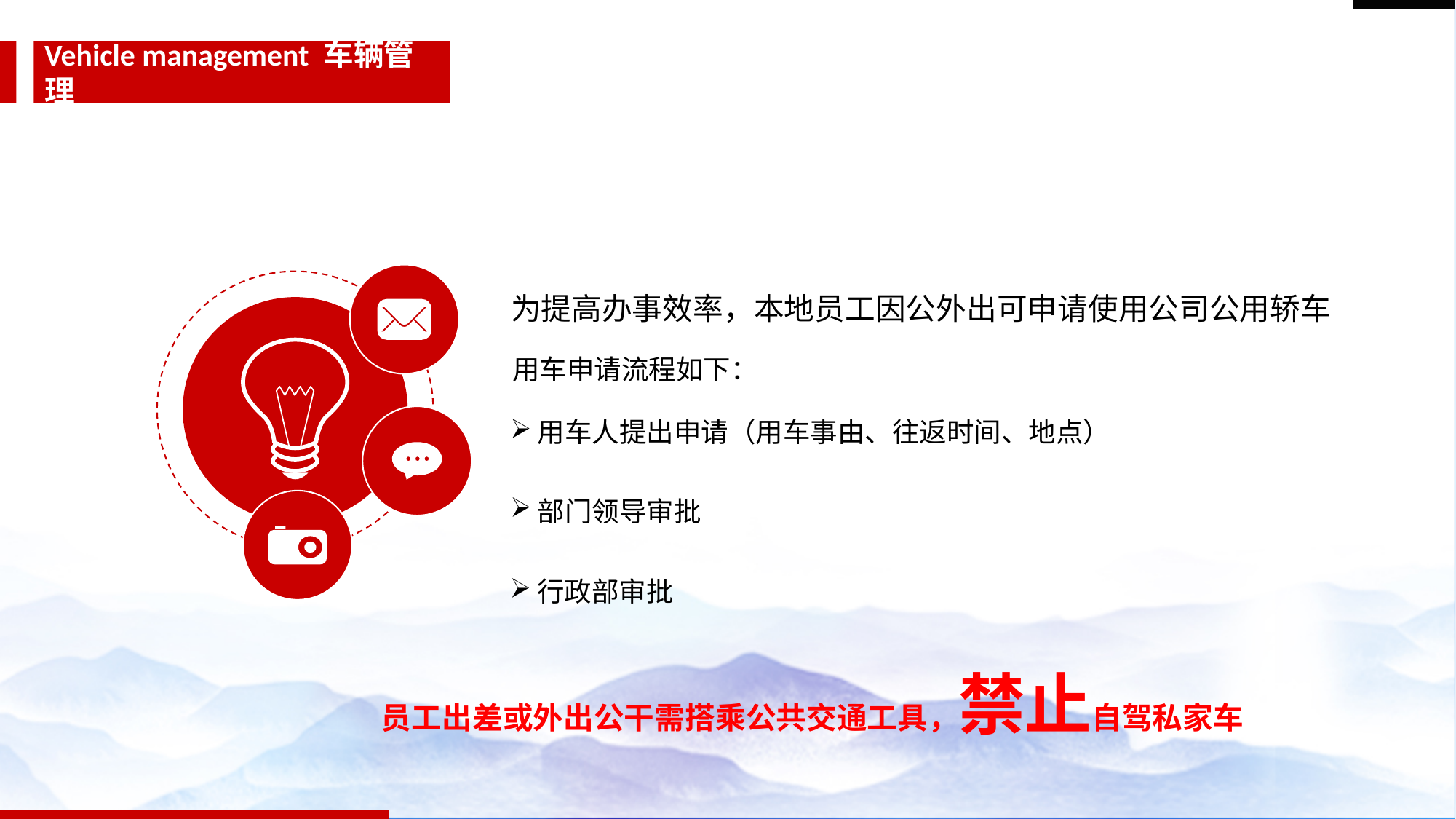

Vehicle management 车辆管理

为提高办事效率，本地员工因公外出可申请使用公司公用轿车

用车申请流程如下：

用车人提出申请（用车事由、往返时间、地点）

部门领导审批
行政部审批
员工出差或外出公干需搭乘公共交通工具，禁止自驾私家车